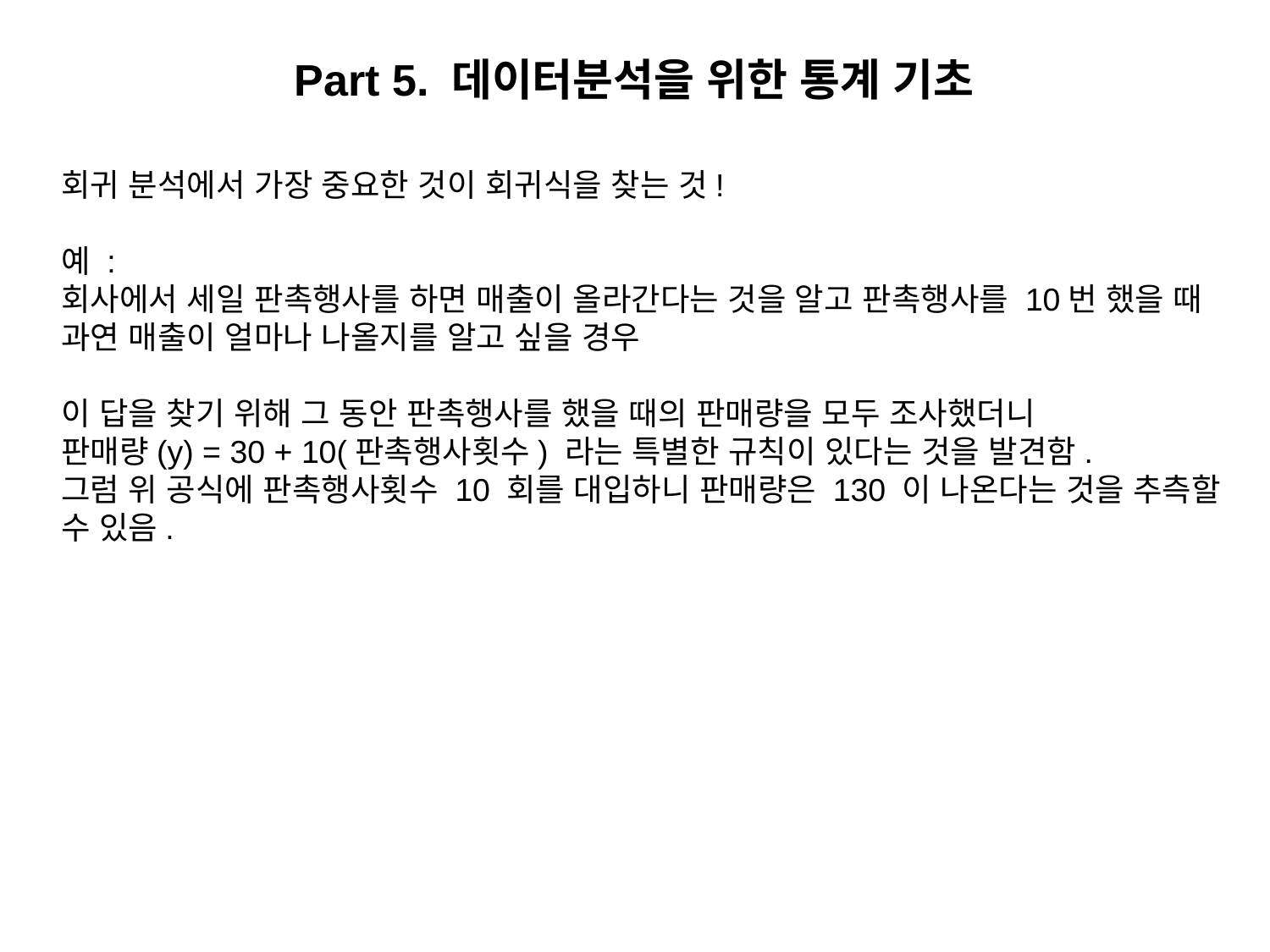

Part 5. 데이터분석을 위한 통계 기초
회귀 분석에서 가장 중요한 것이 회귀식을 찾는 것!

예 :
회사에서 세일 판촉행사를 하면 매출이 올라간다는 것을 알고 판촉행사를 10번 했을 때 과연 매출이 얼마나 나올지를 알고 싶을 경우

이 답을 찾기 위해 그 동안 판촉행사를 했을 때의 판매량을 모두 조사했더니
판매량(y) = 30 + 10(판촉행사횟수) 라는 특별한 규칙이 있다는 것을 발견함.
그럼 위 공식에 판촉행사횟수 10 회를 대입하니 판매량은 130 이 나온다는 것을 추측할 수 있음.